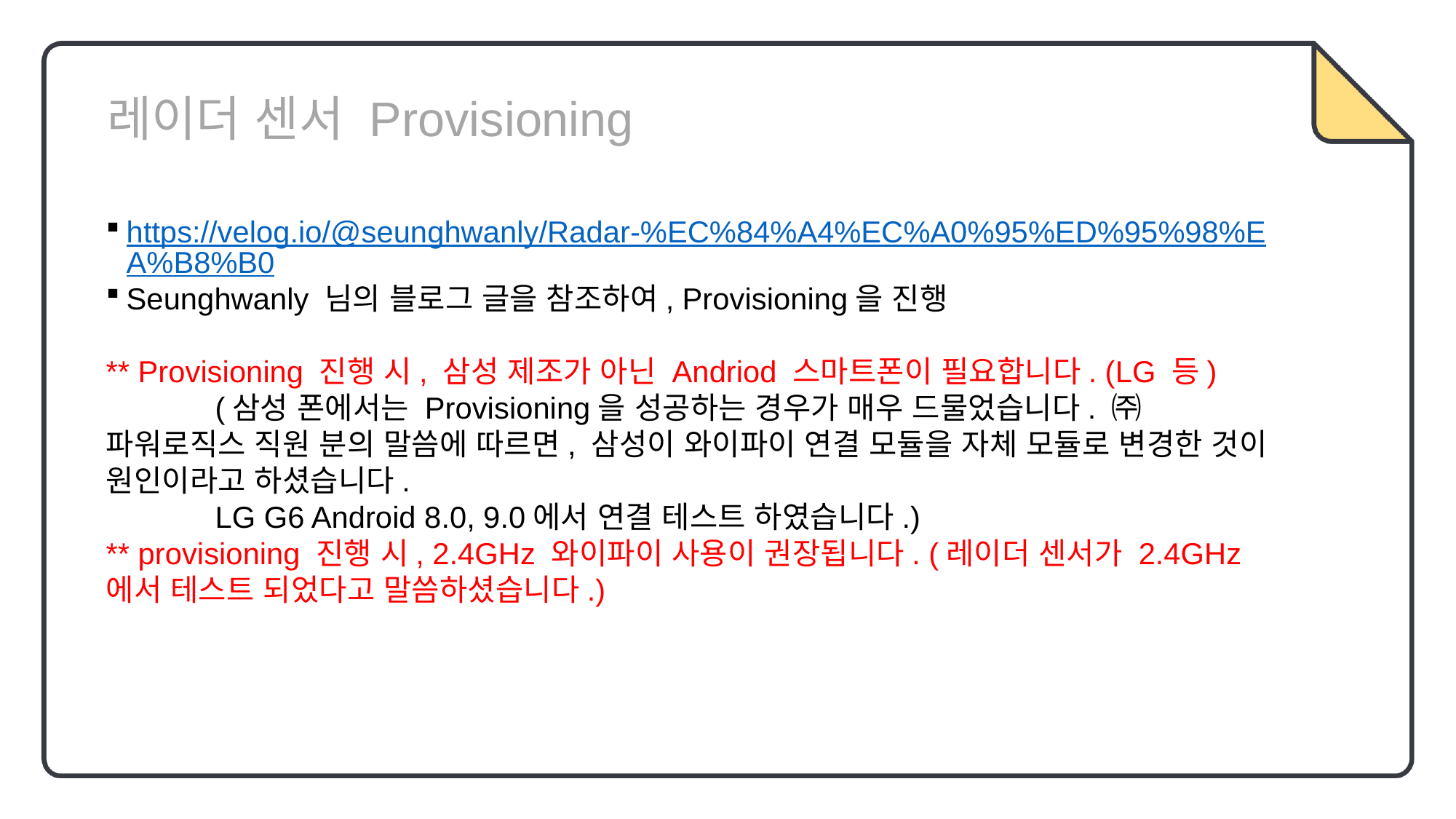

레이더 센서 Provisioning
https://velog.io/@seunghwanly/Radar-%EC%84%A4%EC%A0%95%ED%95%98%EA%B8%B0
Seunghwanly 님의 블로그 글을 참조하여, Provisioning을 진행

** Provisioning 진행 시, 삼성 제조가 아닌 Andriod 스마트폰이 필요합니다. (LG 등)
	(삼성 폰에서는 Provisioning을 성공하는 경우가 매우 드물었습니다. ㈜파워로직스 직원 분의 말씀에 따르면, 삼성이 와이파이 연결 모듈을 자체 모듈로 변경한 것이 원인이라고 하셨습니다.
	LG G6 Android 8.0, 9.0에서 연결 테스트 하였습니다.)
** provisioning 진행 시, 2.4GHz 와이파이 사용이 권장됩니다. (레이더 센서가 2.4GHz에서 테스트 되었다고 말씀하셨습니다.)